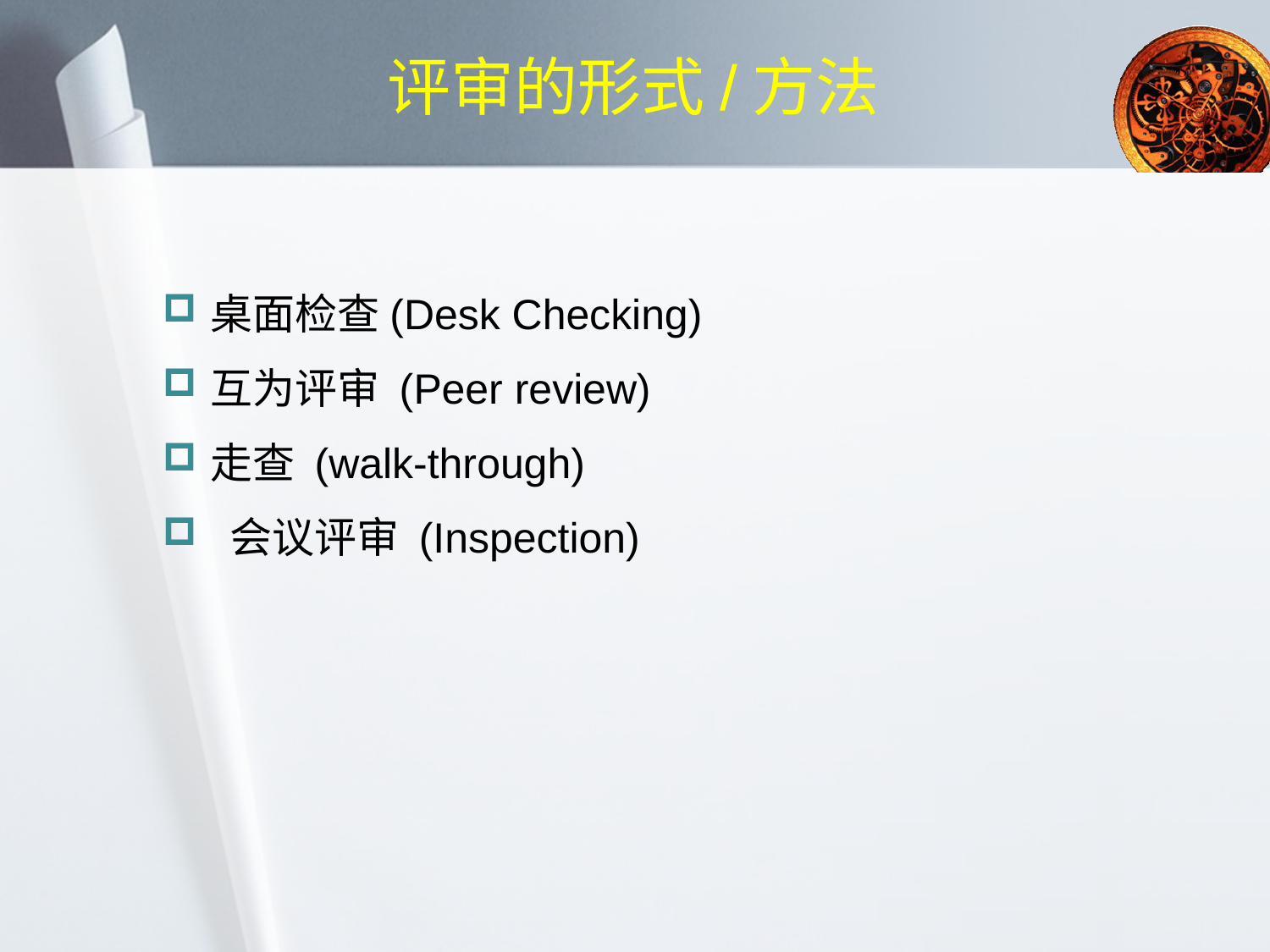

# 评审的形式/方法
桌面检查(Desk Checking)
互为评审 (Peer review)
走查 (walk-through)
 会议评审 (Inspection)